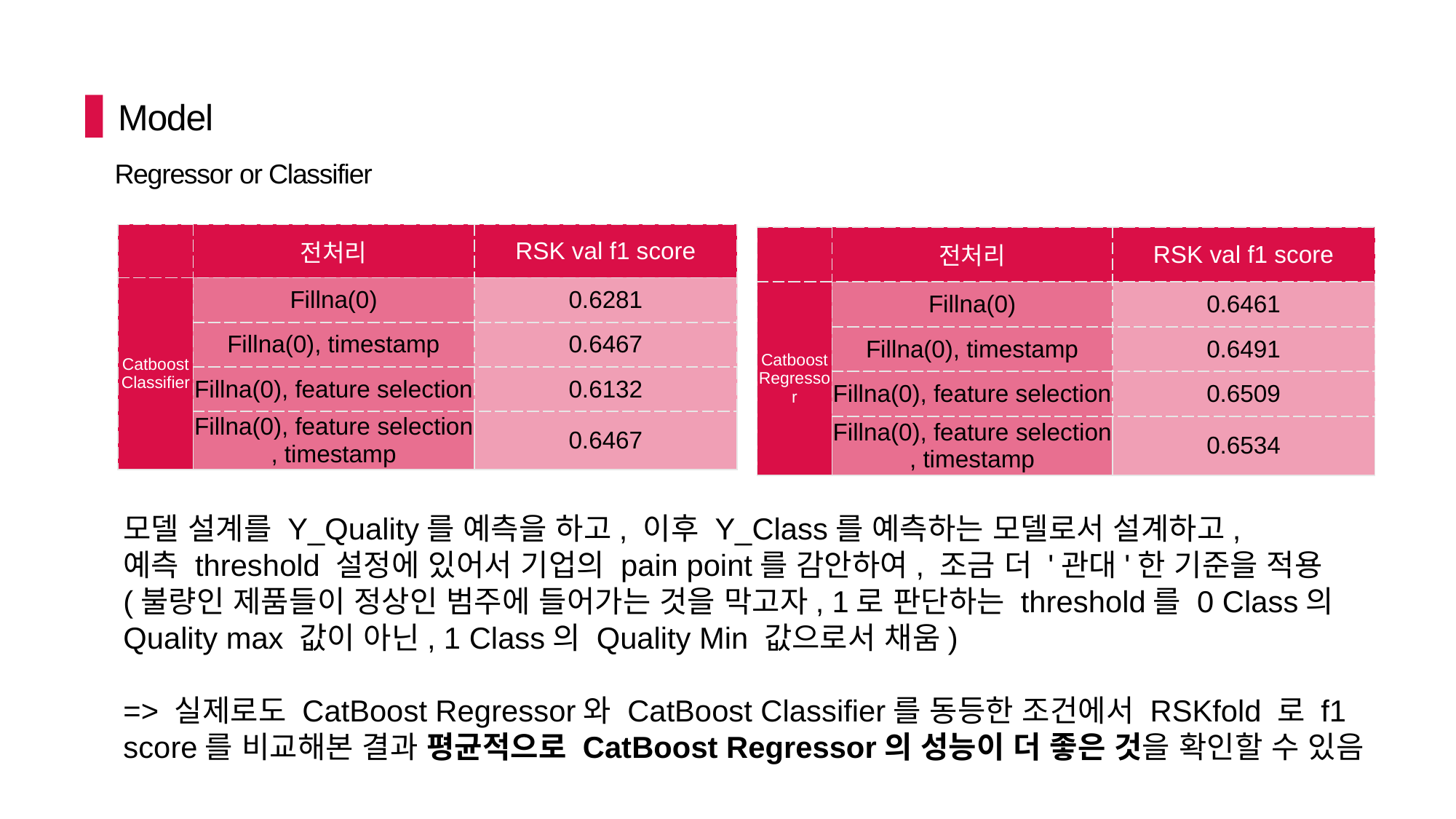

Model

Regressor or Classifier
|  | 전처리 | RSK val f1 score |
| --- | --- | --- |
| Catboost Classifier | Fillna(0) | 0.6281 |
|  | Fillna(0), timestamp | 0.6467 |
|  | Fillna(0), feature selection | 0.6132 |
|  | Fillna(0), feature selection, timestamp | 0.6467 |
|  | 전처리 | RSK val f1 score |
| --- | --- | --- |
| Catboost Regressor | Fillna(0) | 0.6461 |
|  | Fillna(0), timestamp | 0.6491 |
|  | Fillna(0), feature selection | 0.6509 |
|  | Fillna(0), feature selection, timestamp | 0.6534 |
모델 설계를 Y_Quality를 예측을 하고, 이후 Y_Class를 예측하는 모델로서 설계하고,
예측 threshold 설정에 있어서 기업의 pain point를 감안하여, 조금 더 '관대'한 기준을 적용
(불량인 제품들이 정상인 범주에 들어가는 것을 막고자, 1로 판단하는 threshold를 0 Class의 Quality max 값이 아닌, 1 Class의 Quality Min 값으로서 채움)

=> 실제로도 CatBoost Regressor와 CatBoost Classifier를 동등한 조건에서 RSKfold 로 f1 score를 비교해본 결과 평균적으로 CatBoost Regressor의 성능이 더 좋은 것을 확인할 수 있음